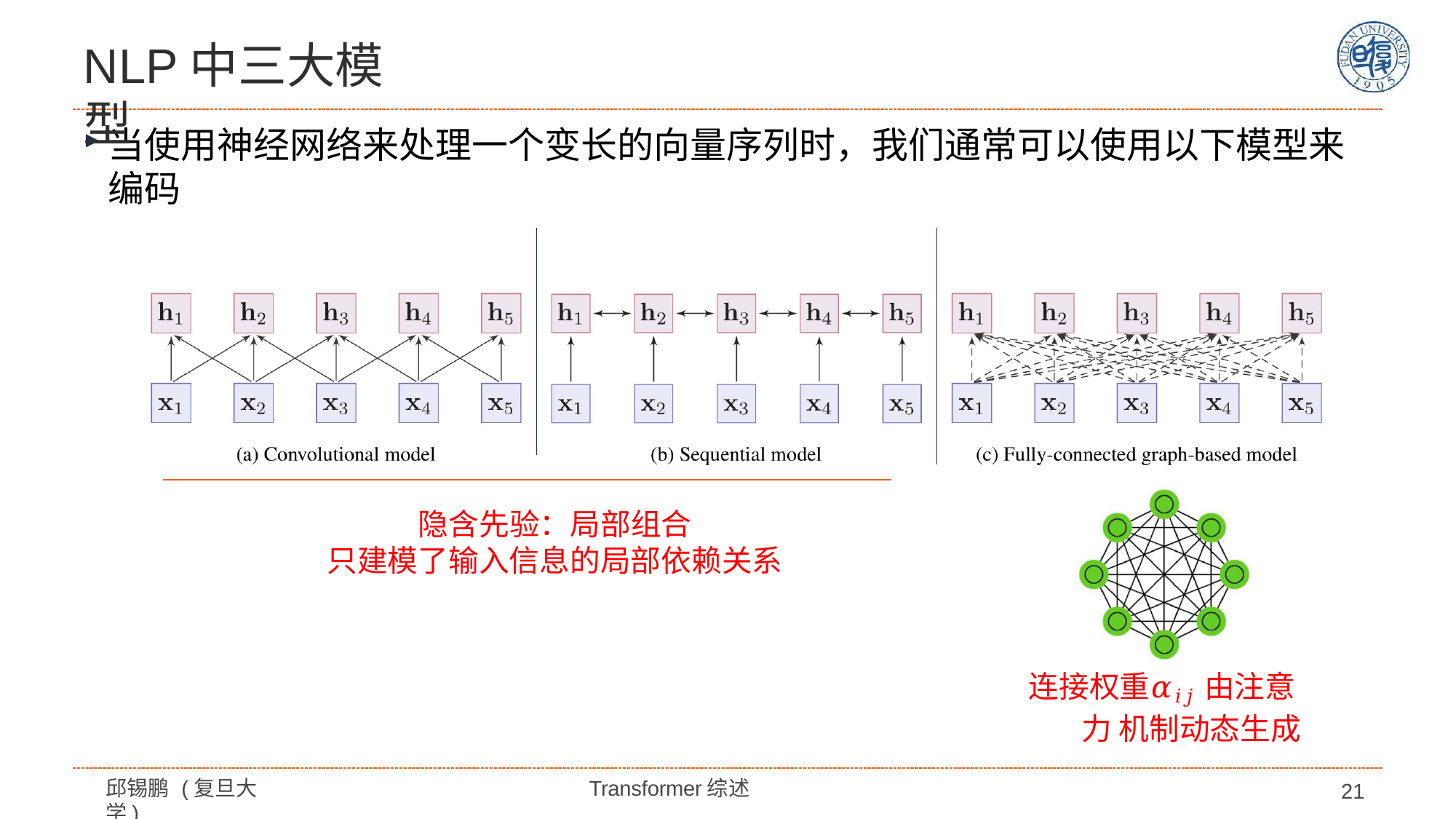

# NLP中三大模型
当使用神经网络来处理一个变长的向量序列时，我们通常可以使用以下模型来 编码

隐含先验：局部组合
只建模了输入信息的局部依赖关系
连接权重𝛼𝑖𝑗 由注意力 机制动态生成
邱锡鹏 (复旦大学)
Transformer综述
21